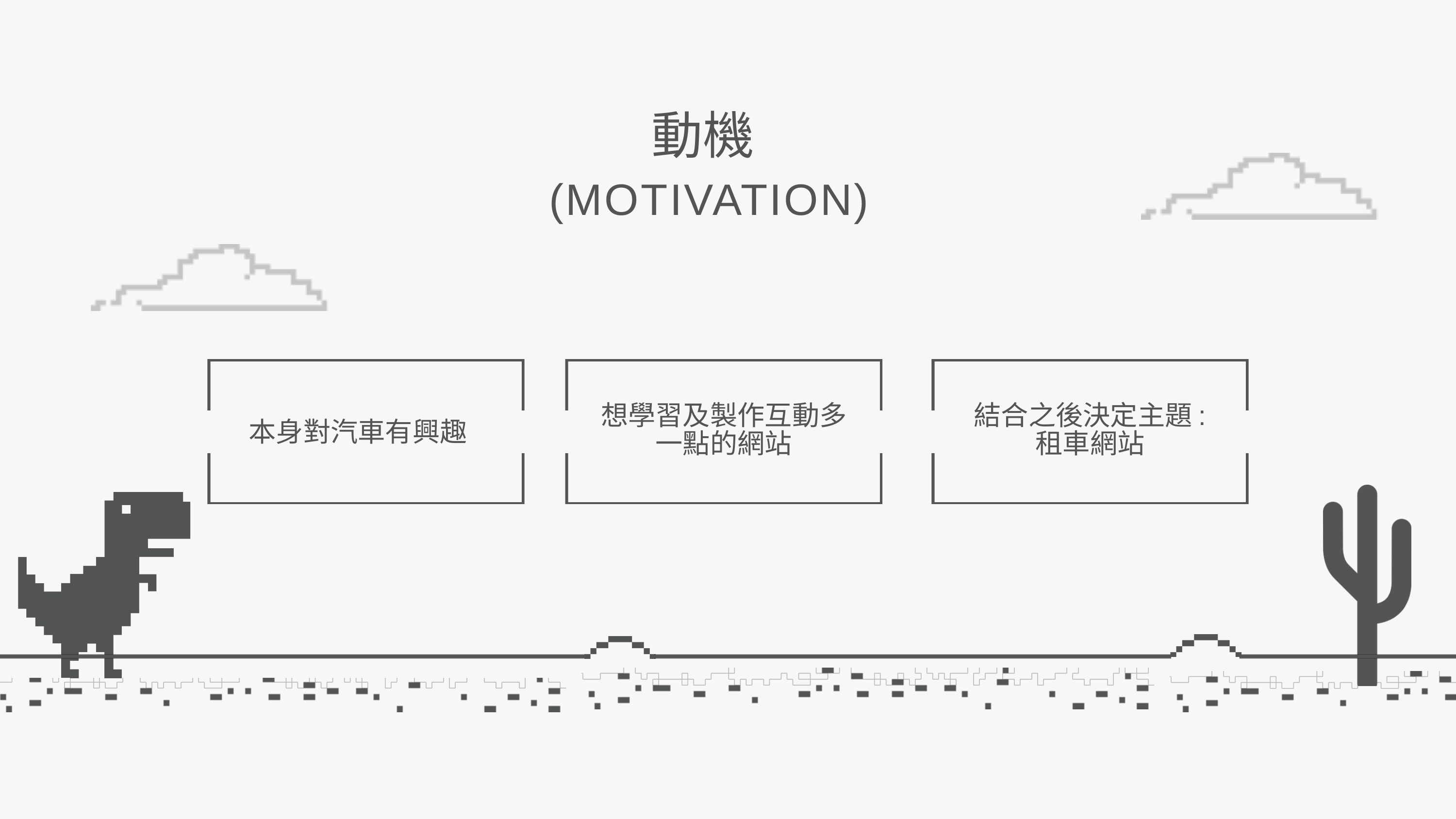

動機

(MOTIVATION)

想學習及製作互動多一點的網站
結合之後決定主題:
租車網站
本身對汽車有興趣